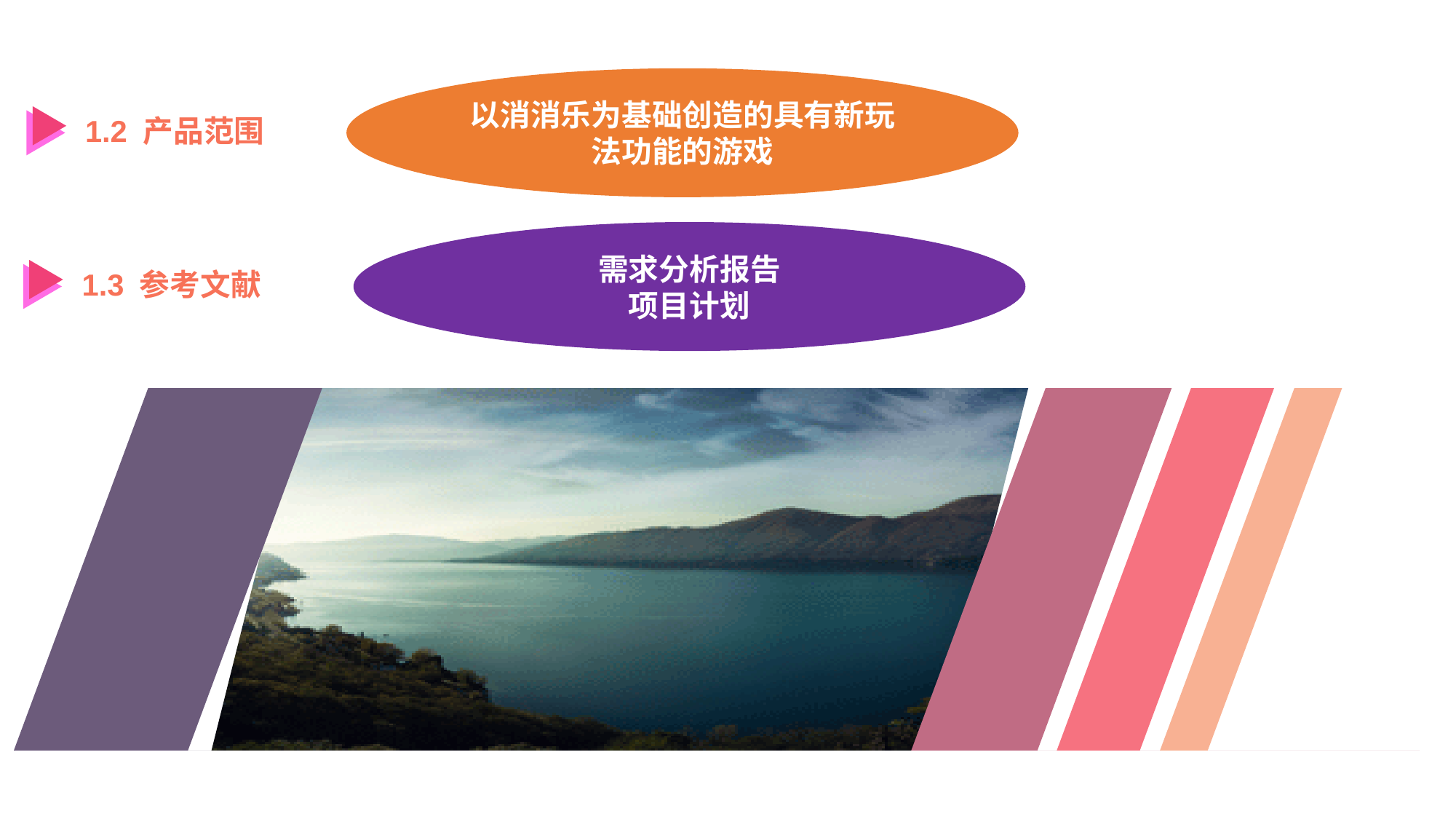

以消消乐为基础创造的具有新玩法功能的游戏

1.2 产品范围
需求分析报告
项目计划

1.3 参考文献